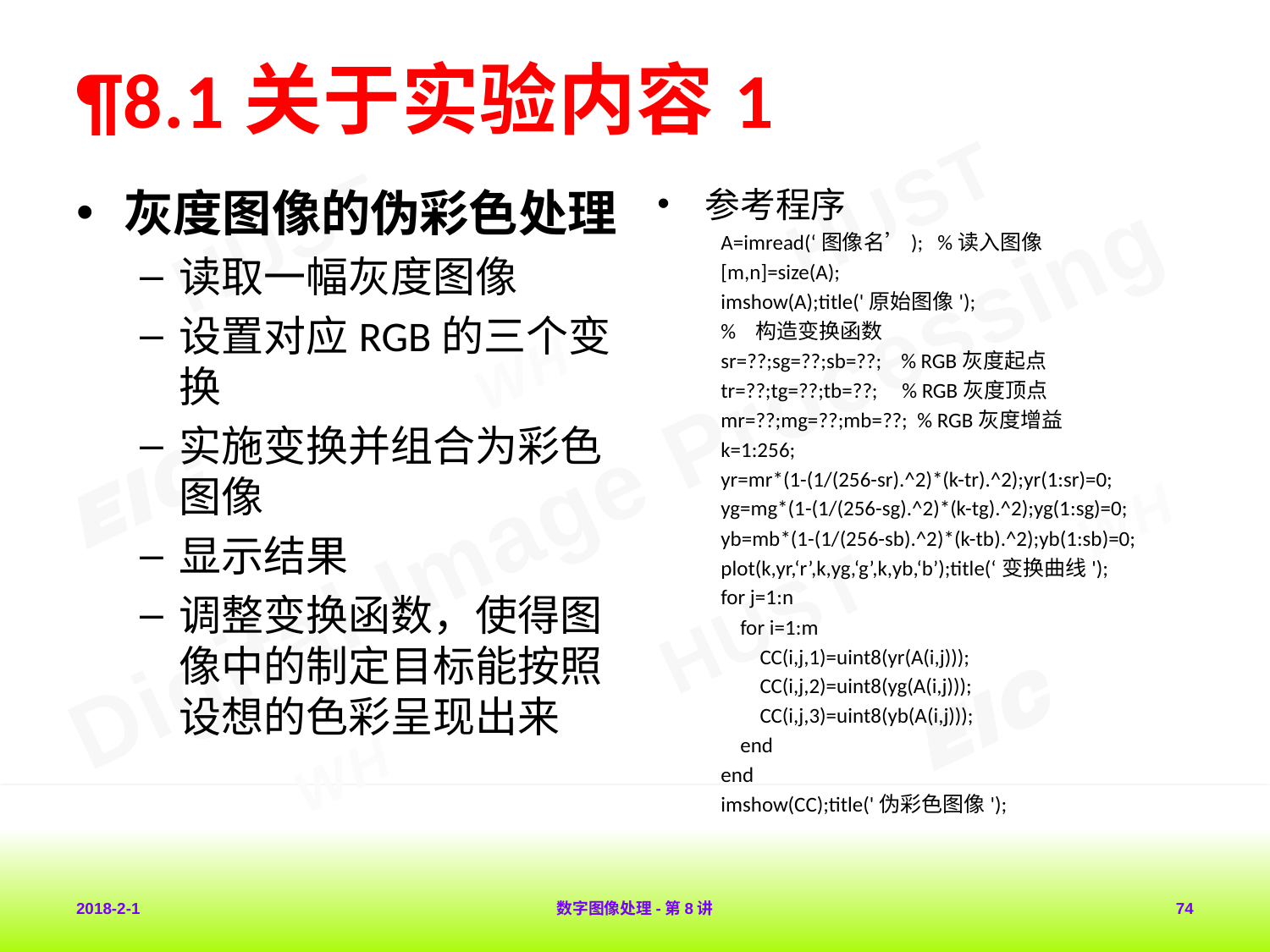

# ¶8.1关于实验内容1
灰度图像的伪彩色处理
读取一幅灰度图像
设置对应RGB的三个变换
实施变换并组合为彩色图像
显示结果
调整变换函数，使得图像中的制定目标能按照设想的色彩呈现出来
参考程序
A=imread(‘图像名’);   %读入图像
[m,n]=size(A);
imshow(A);title('原始图像');
%   构造变换函数
sr=??;sg=??;sb=??;    % RGB灰度起点
tr=??;tg=??;tb=??;     % RGB灰度顶点
mr=??;mg=??;mb=??;  % RGB灰度增益
k=1:256;
yr=mr*(1-(1/(256-sr).^2)*(k-tr).^2);yr(1:sr)=0;
yg=mg*(1-(1/(256-sg).^2)*(k-tg).^2);yg(1:sg)=0;
yb=mb*(1-(1/(256-sb).^2)*(k-tb).^2);yb(1:sb)=0;
plot(k,yr,‘r’,k,yg,‘g’,k,yb,‘b’);title(‘变换曲线');
for j=1:n
    for i=1:m
        CC(i,j,1)=uint8(yr(A(i,j)));
        CC(i,j,2)=uint8(yg(A(i,j)));
        CC(i,j,3)=uint8(yb(A(i,j)));
    end
end
imshow(CC);title('伪彩色图像');

2018-2-1
数字图像处理-第8讲
74